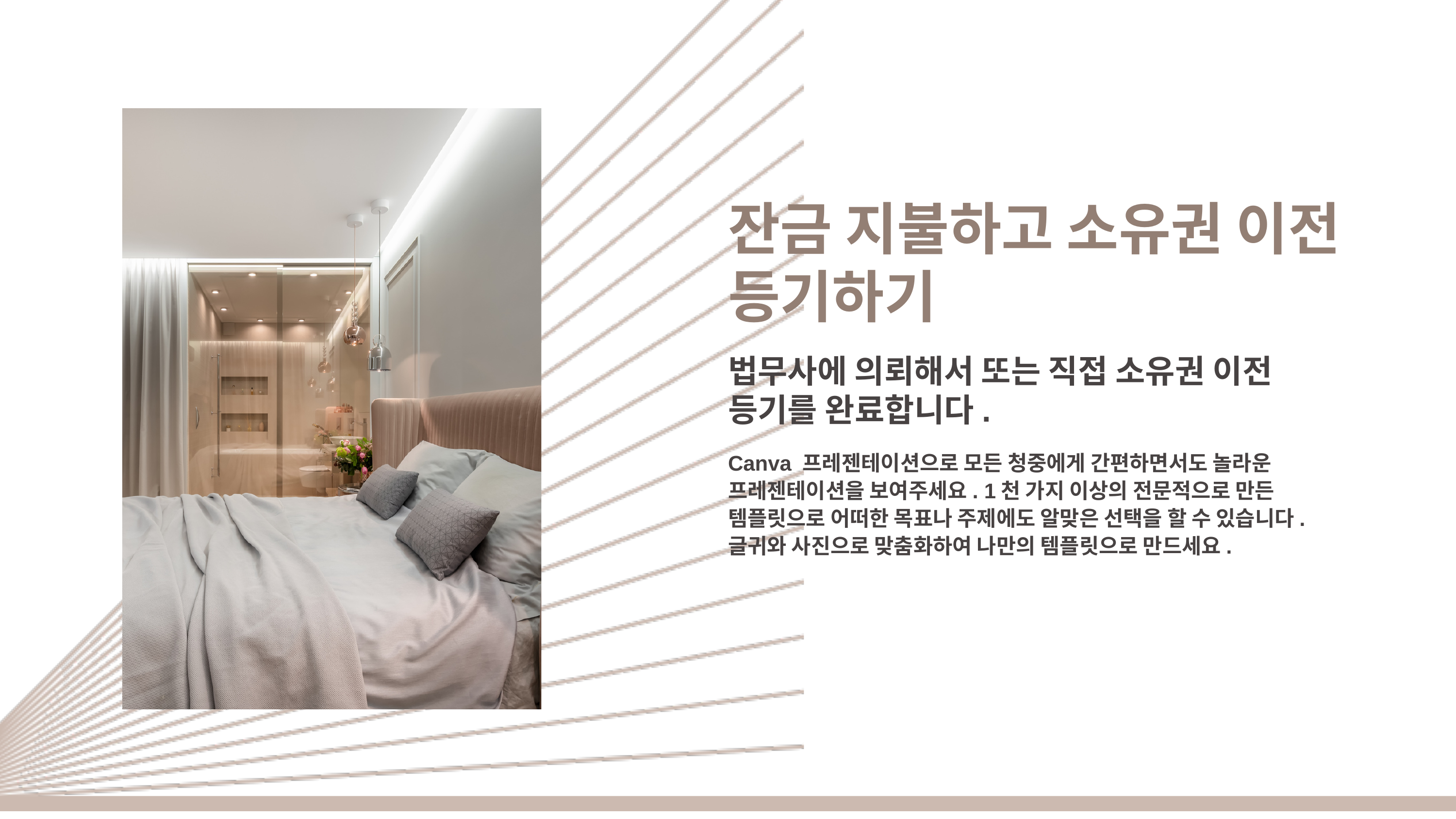

잔금 지불하고 소유권 이전 등기하기

법무사에 의뢰해서 또는 직접 소유권 이전
등기를 완료합니다.
Canva 프레젠테이션으로 모든 청중에게 간편하면서도 놀라운
프레젠테이션을 보여주세요. 1천 가지 이상의 전문적으로 만든
템플릿으로 어떠한 목표나 주제에도 알맞은 선택을 할 수 있습니다.
글귀와 사진으로 맞춤화하여 나만의 템플릿으로 만드세요.